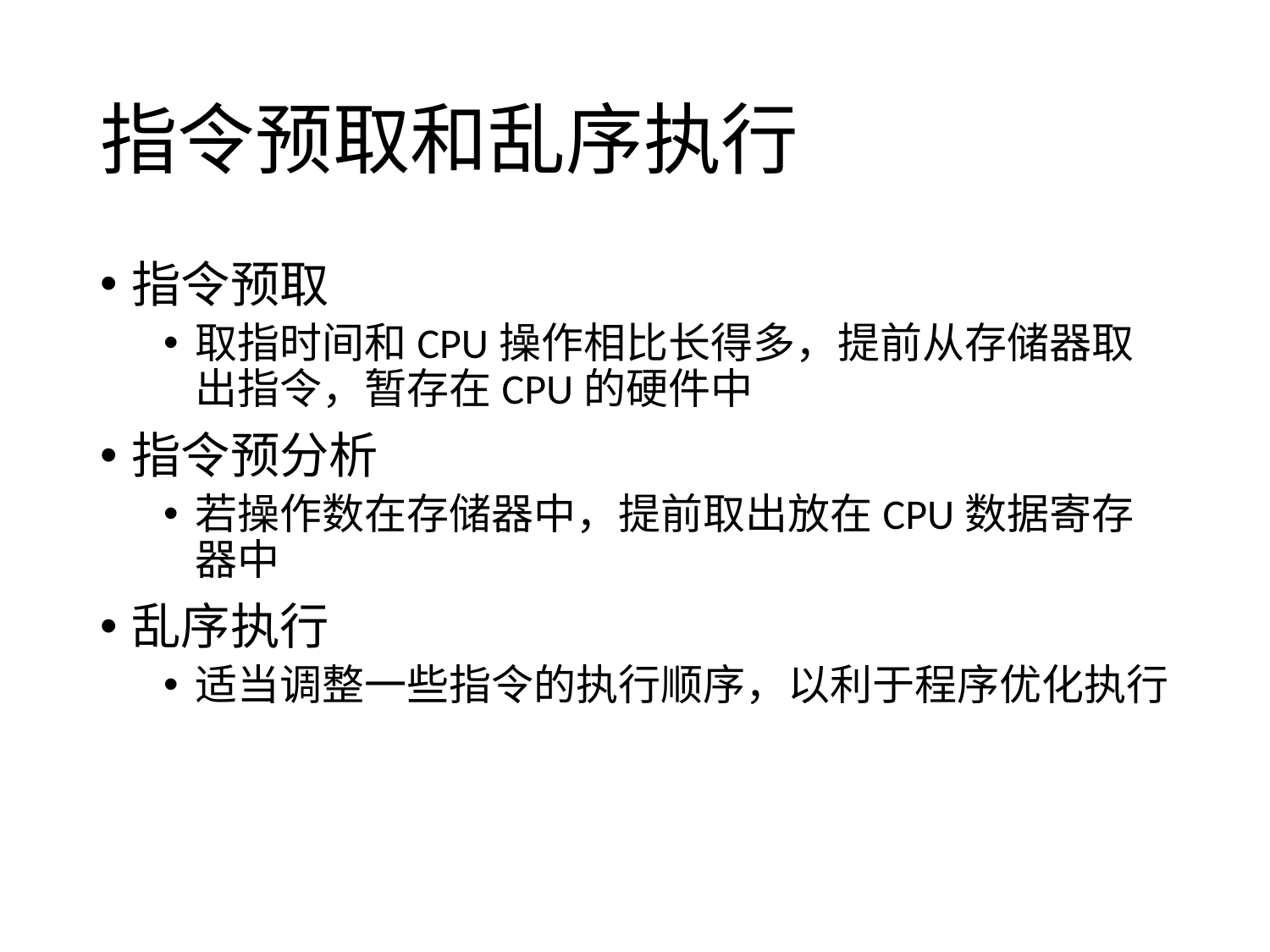

# 指令预取和乱序执行
指令预取
取指时间和CPU操作相比长得多，提前从存储器取出指令，暂存在CPU的硬件中
指令预分析
若操作数在存储器中，提前取出放在CPU数据寄存器中
乱序执行
适当调整一些指令的执行顺序，以利于程序优化执行